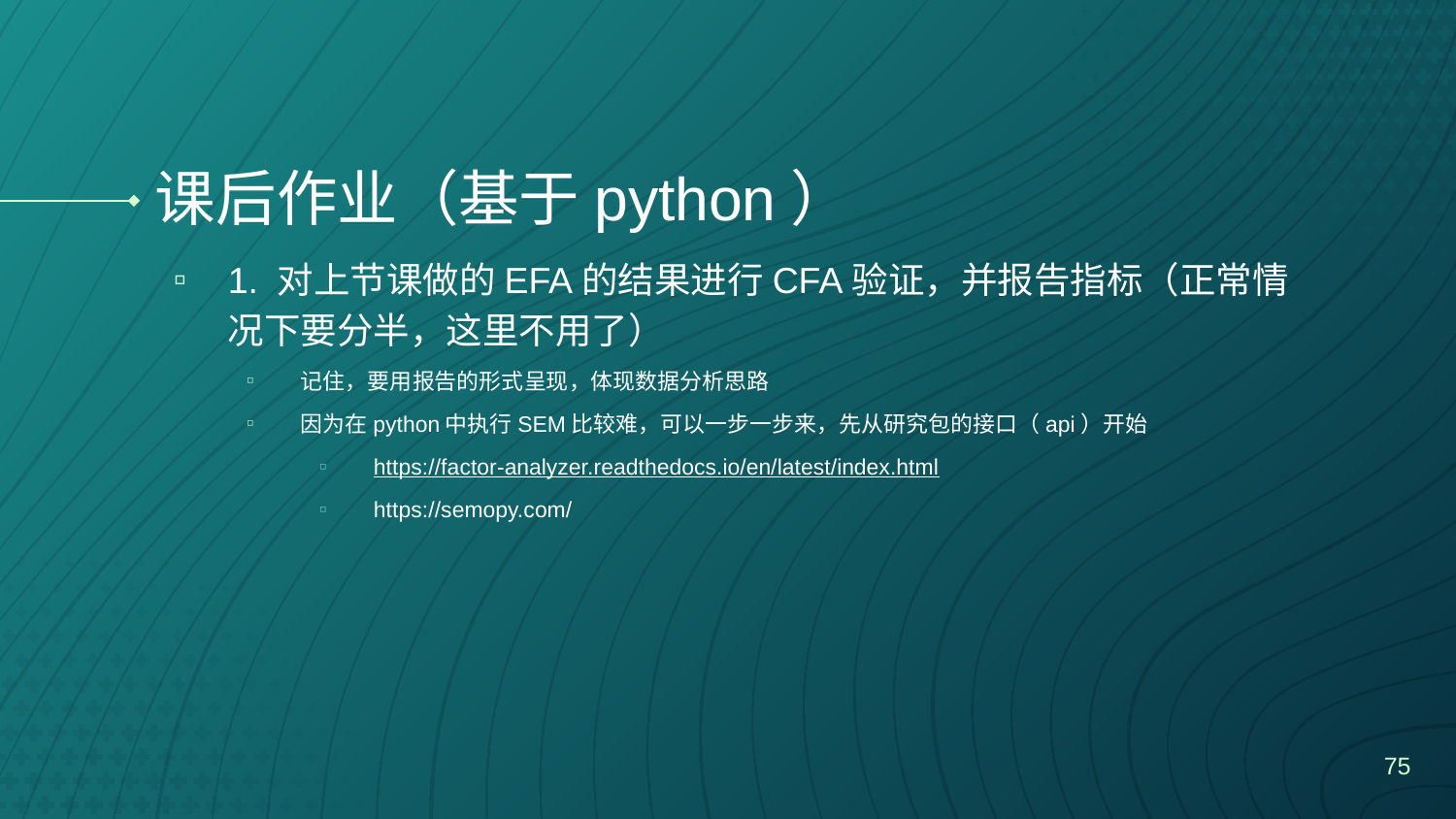

# 课后作业（基于python）
1. 对上节课做的EFA的结果进行CFA验证，并报告指标（正常情况下要分半，这里不用了）
记住，要用报告的形式呈现，体现数据分析思路
因为在python中执行SEM比较难，可以一步一步来，先从研究包的接口（api）开始
https://factor-analyzer.readthedocs.io/en/latest/index.html
https://semopy.com/
75